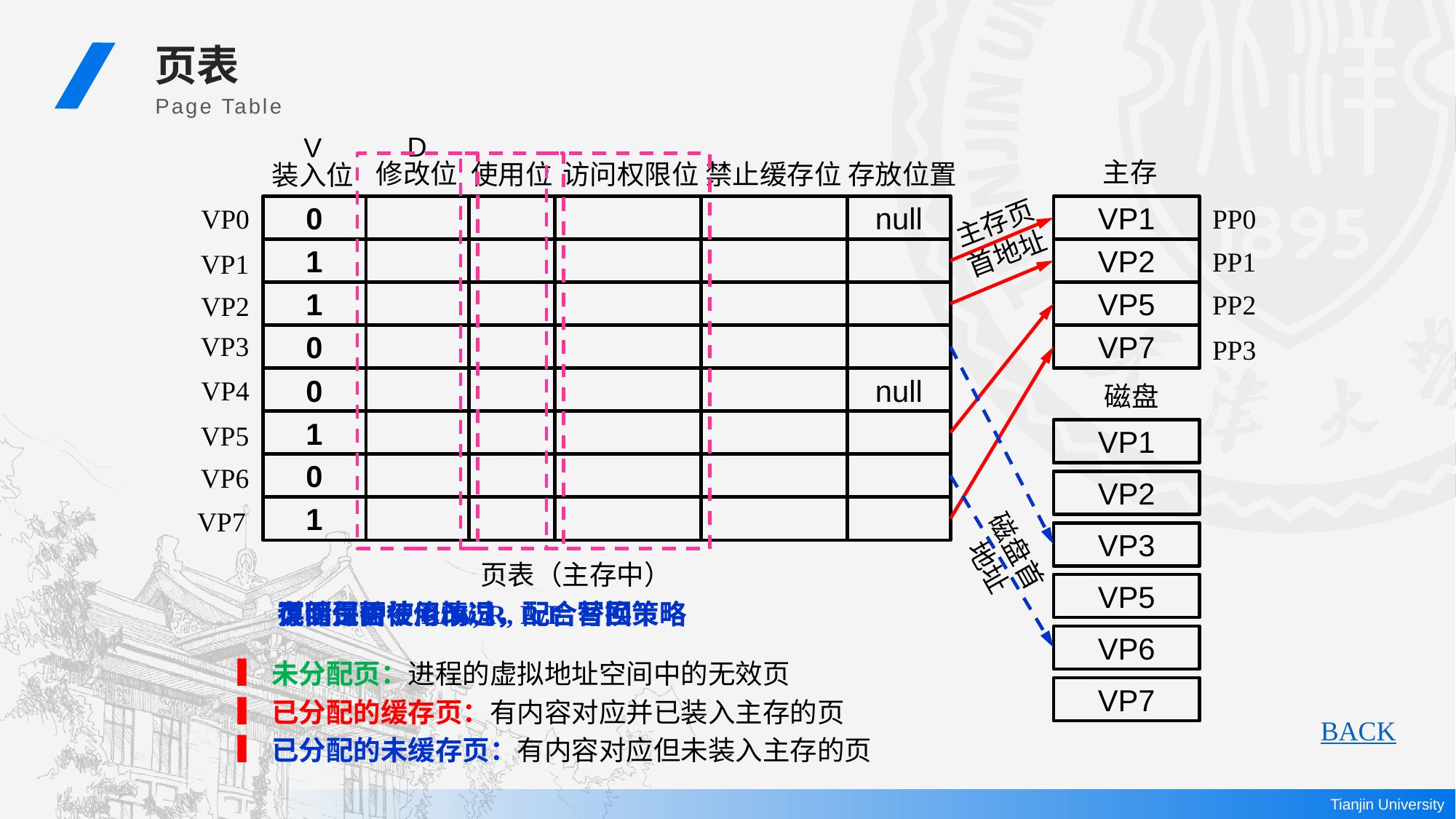

页表
  Page Table
D
修改位
V
装入位
主存
使用位
访问权限位
禁止缓存位
存放位置

VP0
0

null
VP1
PP0
主存页首地址
1

VP2
PP1
VP1
1

VP5
PP2
VP2
VP3
0

VP7
PP3
VP4
0

null
磁盘
1

VP5
VP1
0

VP6
VP2
1

VP7
磁盘首地址
VP3
页表（主存中）
VP5
存储保护：R/W, R, R/E
页面是否被修改过，配合写回策略
说明页面使用情况，配合替换策略
VP6
未分配页：进程的虚拟地址空间中的无效页
已分配的缓存页：有内容对应并已装入主存的页
已分配的未缓存页：有内容对应但未装入主存的页
VP7
BACK